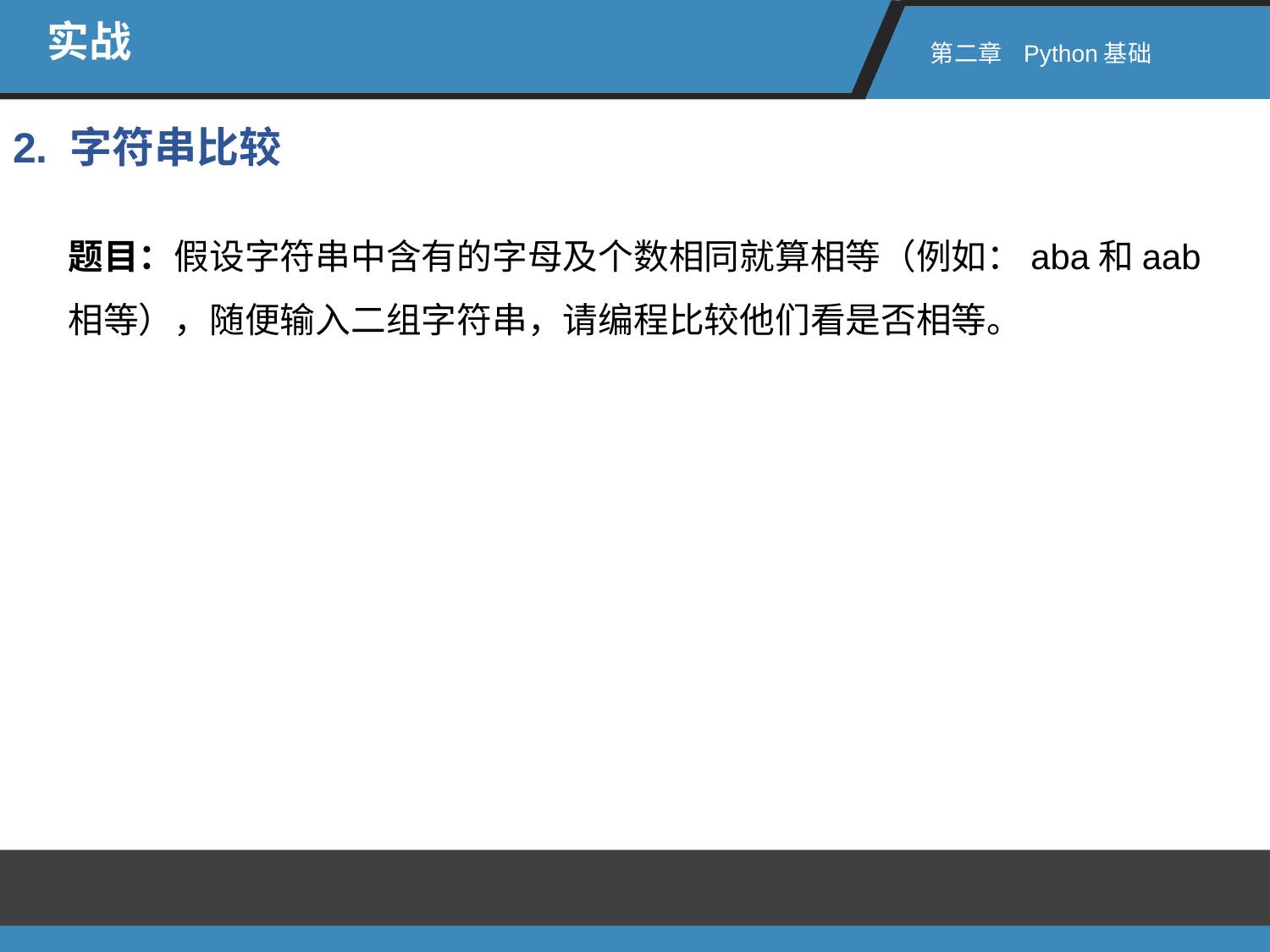

实战
第二章   Python基础
2. 字符串比较
题目：假设字符串中含有的字母及个数相同就算相等（例如：aba和aab相等），随便输入二组字符串，请编程比较他们看是否相等。